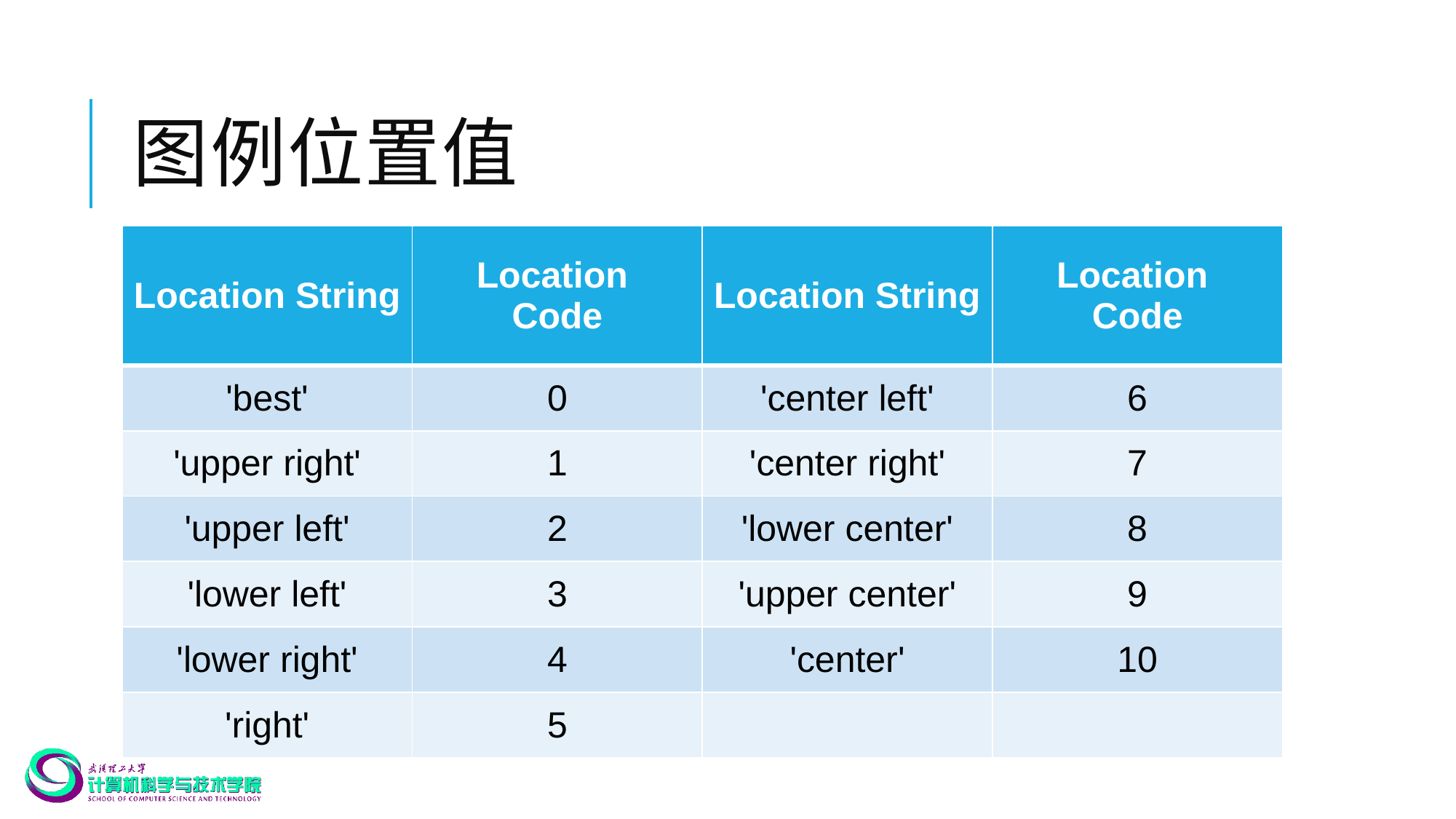

# 图例位置值
| Location String | Location Code | Location String | Location Code |
| --- | --- | --- | --- |
| 'best' | 0 | 'center left' | 6 |
| 'upper right' | 1 | 'center right' | 7 |
| 'upper left' | 2 | 'lower center' | 8 |
| 'lower left' | 3 | 'upper center' | 9 |
| 'lower right' | 4 | 'center' | 10 |
| 'right' | 5 |  |  |